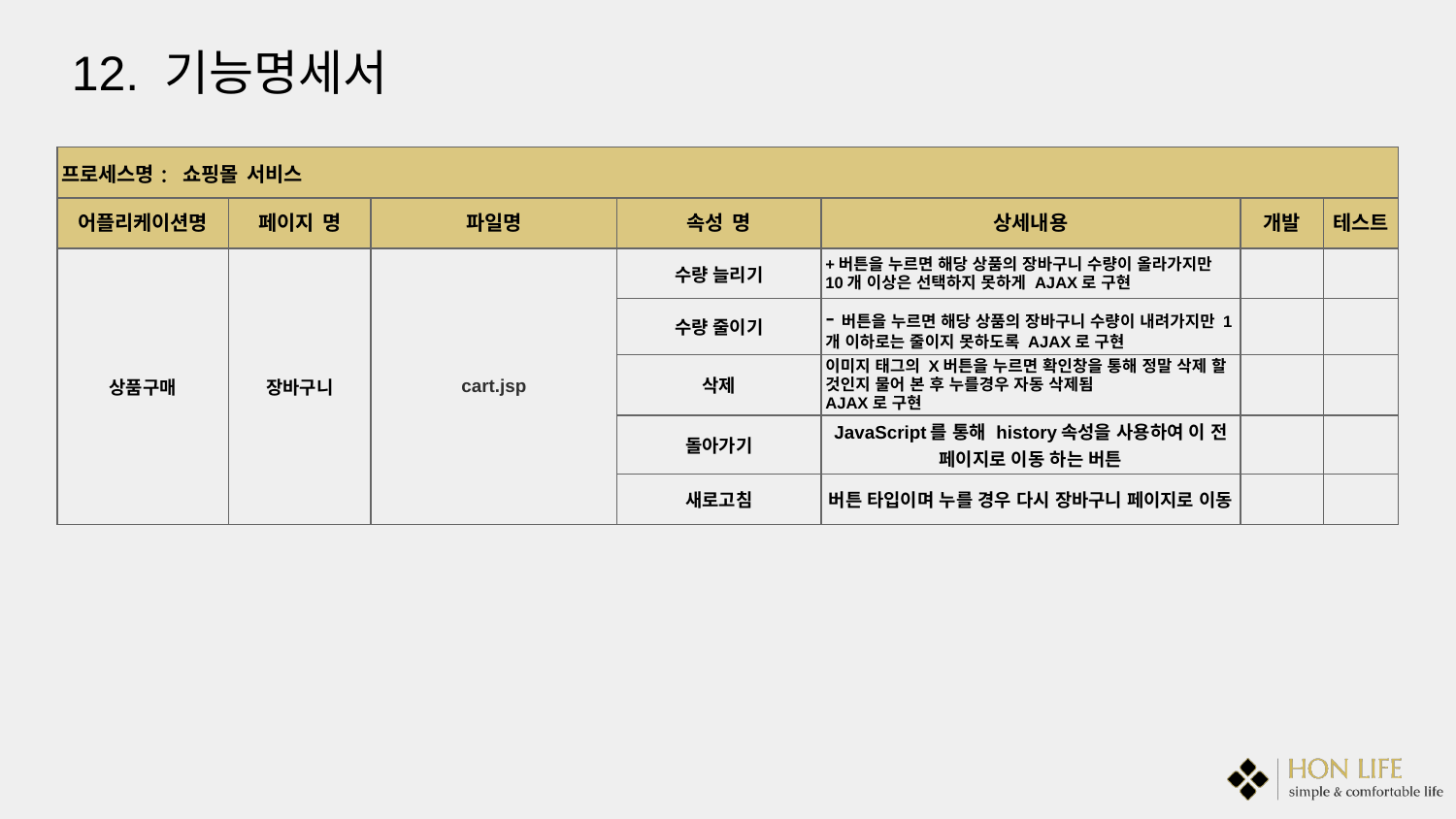

12. 기능명세서

| 프로세스명: 쇼핑몰 서비스 |  |  |  |  |  |  |
| --- | --- | --- | --- | --- | --- | --- |
| 어플리케이션명 | 페이지 명 | 파일명 | 속성 명 | 상세내용 | 개발 | 테스트 |
| 상품구매 | 장바구니 | cart.jsp | 수량 늘리기 | +버튼을 누르면 해당 상품의 장바구니 수량이 올라가지만 10개 이상은 선택하지 못하게 AJAX로 구현 |  |  |
|  |  |  | 수량 줄이기 | -버튼을 누르면 해당 상품의 장바구니 수량이 내려가지만 1개 이하로는 줄이지 못하도록 AJAX로 구현 |  |  |
|  |  |  | 삭제 | 이미지 태그의 X버튼을 누르면 확인창을 통해 정말 삭제 할 것인지 물어 본 후 누를경우 자동 삭제됨 AJAX로 구현 |  |  |
|  |  |  | 돌아가기 | JavaScript를 통해 history속성을 사용하여 이 전 페이지로 이동 하는 버튼 |  |  |
|  |  |  | 새로고침 | 버튼 타입이며 누를 경우 다시 장바구니 페이지로 이동 |  |  |